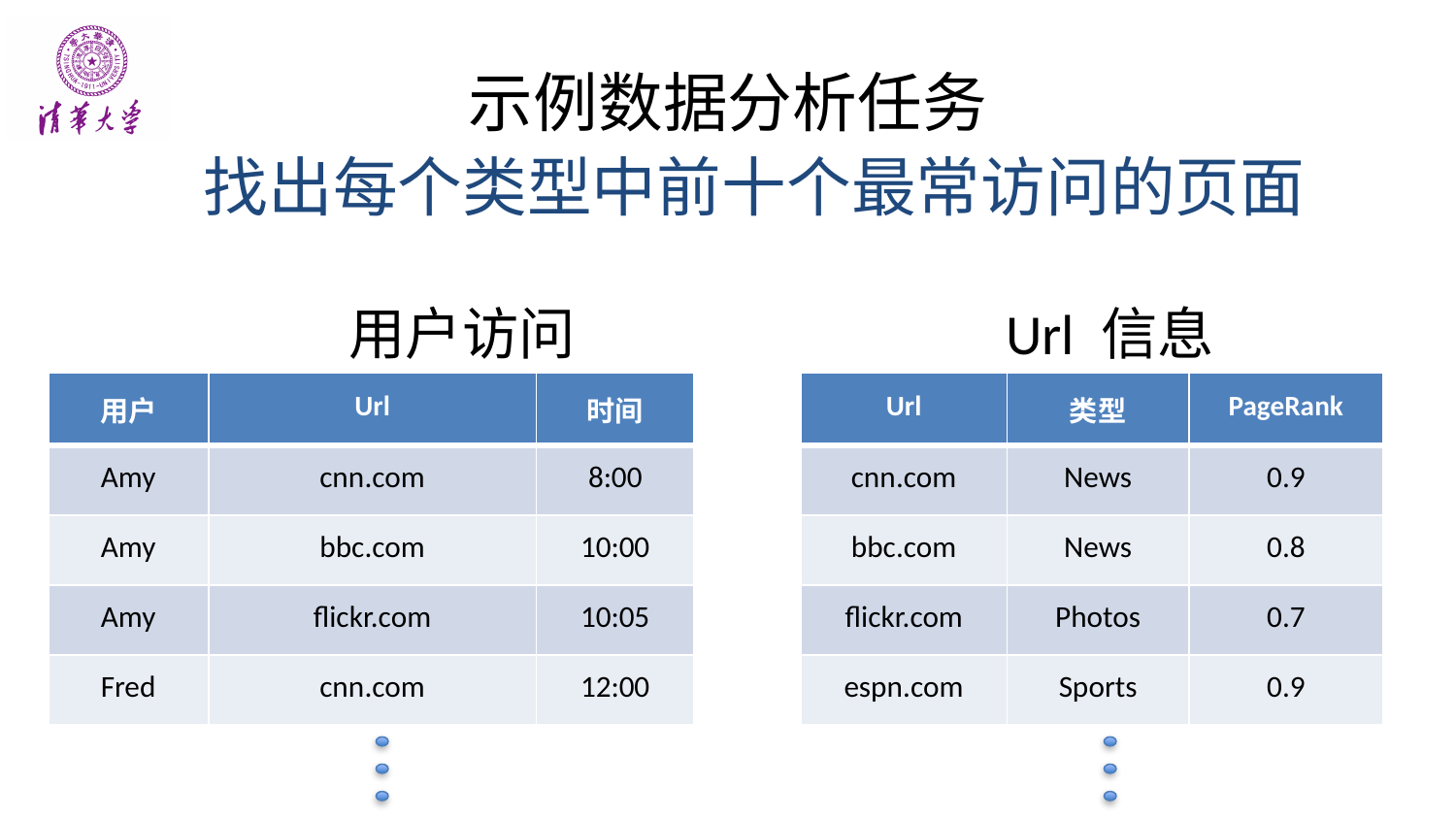

# 示例数据分析任务
找出每个类型中前十个最常访问的页面
用户访问
Url 信息
| 用户 | Url | 时间 |
| --- | --- | --- |
| Amy | cnn.com | 8:00 |
| Amy | bbc.com | 10:00 |
| Amy | flickr.com | 10:05 |
| Fred | cnn.com | 12:00 |
| Url | 类型 | PageRank |
| --- | --- | --- |
| cnn.com | News | 0.9 |
| bbc.com | News | 0.8 |
| flickr.com | Photos | 0.7 |
| espn.com | Sports | 0.9 |